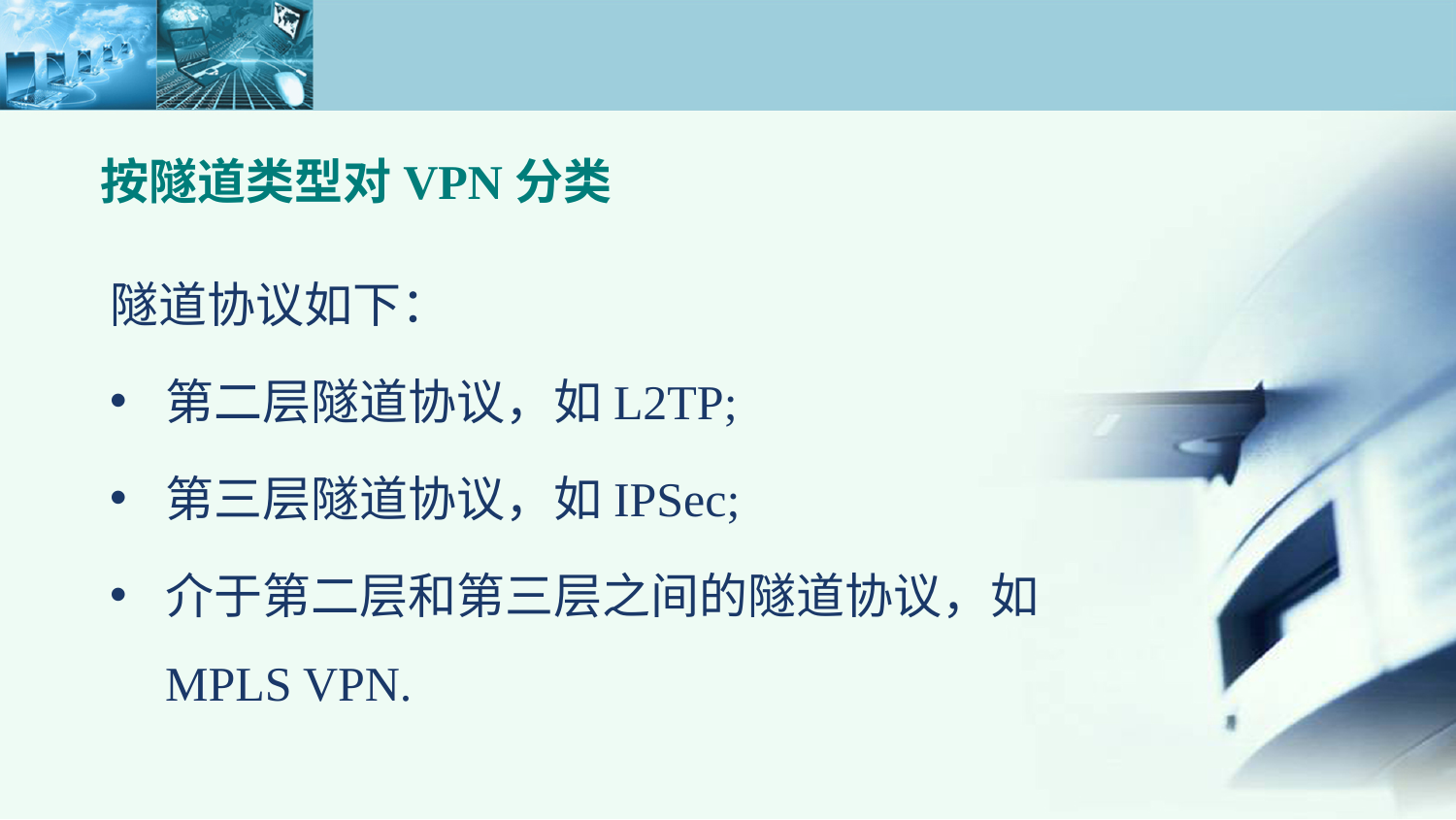

# 按隧道类型对VPN分类
隧道协议如下：
第二层隧道协议，如L2TP;
第三层隧道协议，如IPSec;
介于第二层和第三层之间的隧道协议，如MPLS VPN.